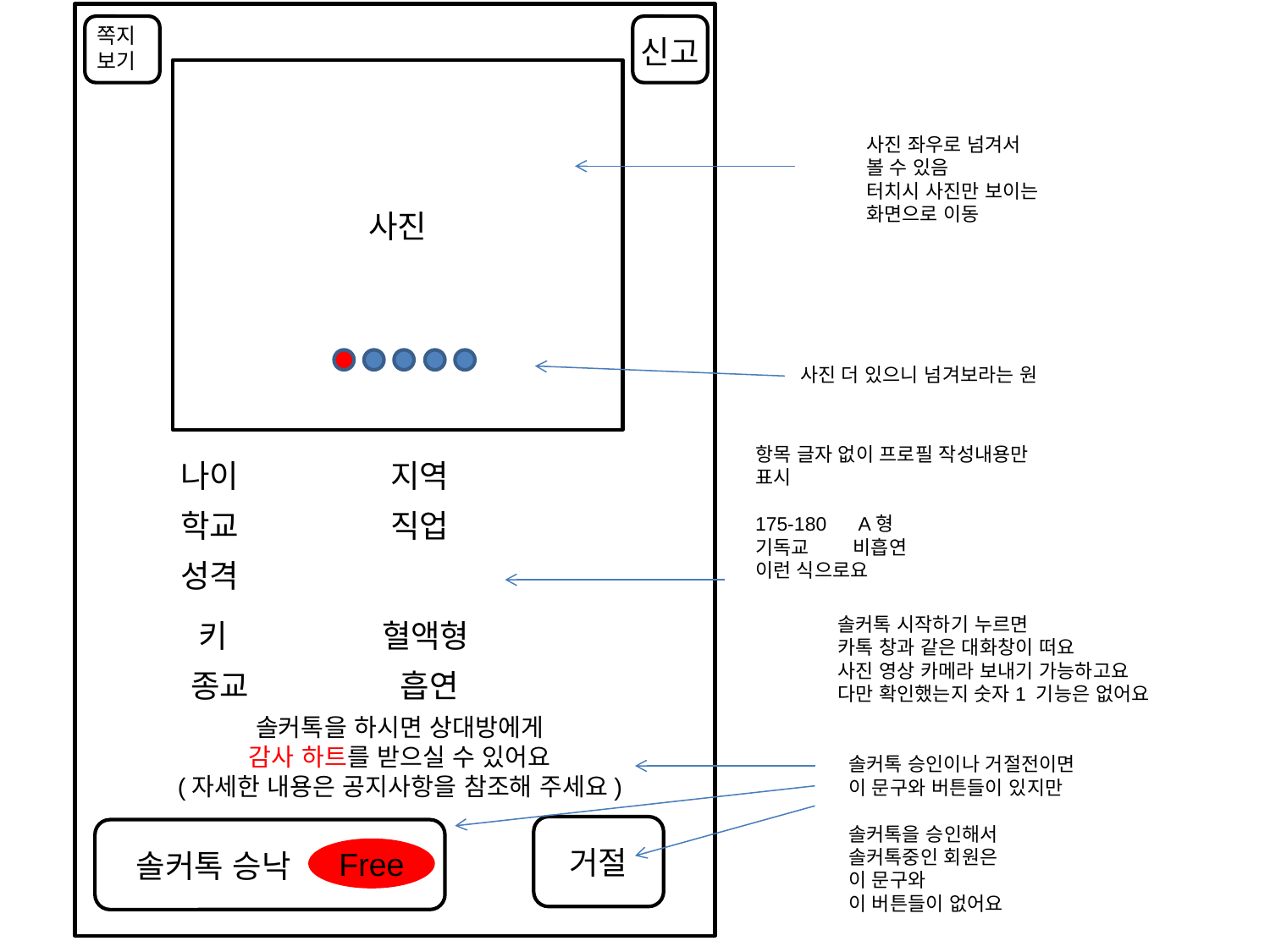

쪽지
보기

신고

사진 좌우로 넘겨서
볼 수 있음
터치시 사진만 보이는
화면으로 이동
사진

사진 더 있으니 넘겨보라는 원
항목 글자 없이 프로필 작성내용만
표시

175-180      A형
기독교        비흡연
이런 식으로요
나이
지역
학교
직업
성격
솔커톡 시작하기 누르면
카톡 창과 같은 대화창이 떠요
사진 영상 카메라 보내기 가능하고요
다만 확인했는지 숫자1 기능은 없어요
키
혈액형
종교
흡연
솔커톡을 하시면 상대방에게
감사 하트를 받으실 수 있어요
(자세한 내용은 공지사항을 참조해 주세요)
솔커톡 승인이나 거절전이면
이 문구와 버튼들이 있지만

솔커톡을 승인해서
솔커톡중인 회원은
이 문구와
이 버튼들이 없어요

거절

Free
솔커톡 승낙